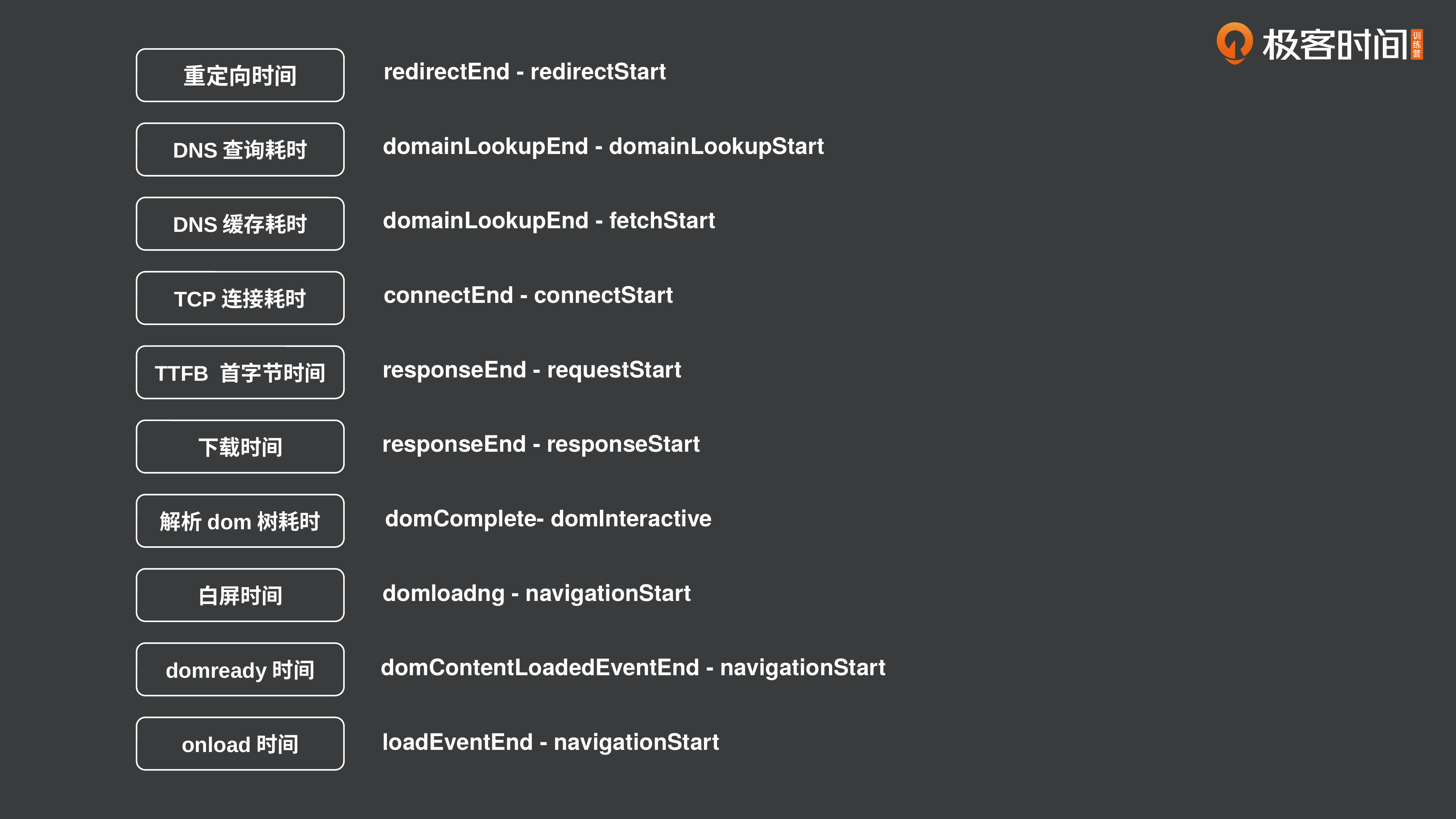

重定向时间
redirectEnd - redirectStart
DNS查询耗时
domainLookupEnd - domainLookupStart
DNS缓存耗时
domainLookupEnd - fetchStart
TCP连接耗时
connectEnd - connectStart
TTFB 首字节时间
responseEnd - requestStart
下载时间
responseEnd - responseStart
解析dom树耗时
domComplete- domInteractive
白屏时间
domloadng - navigationStart
domready时间
domContentLoadedEventEnd - navigationStart
onload时间
loadEventEnd - navigationStart